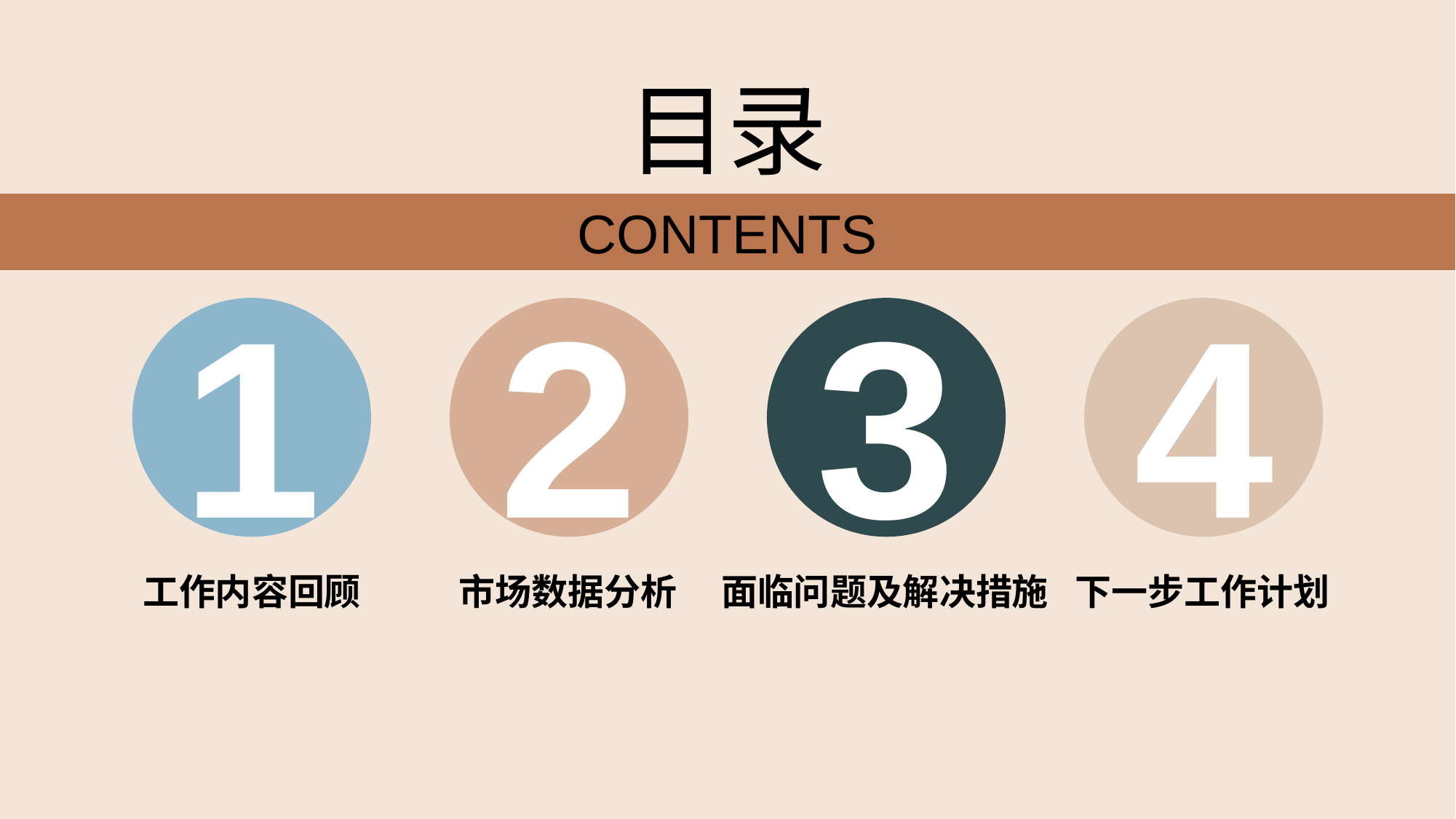

目录
CONTENTS
1
2
3
4
工作内容回顾
市场数据分析
面临问题及解决措施
下一步工作计划